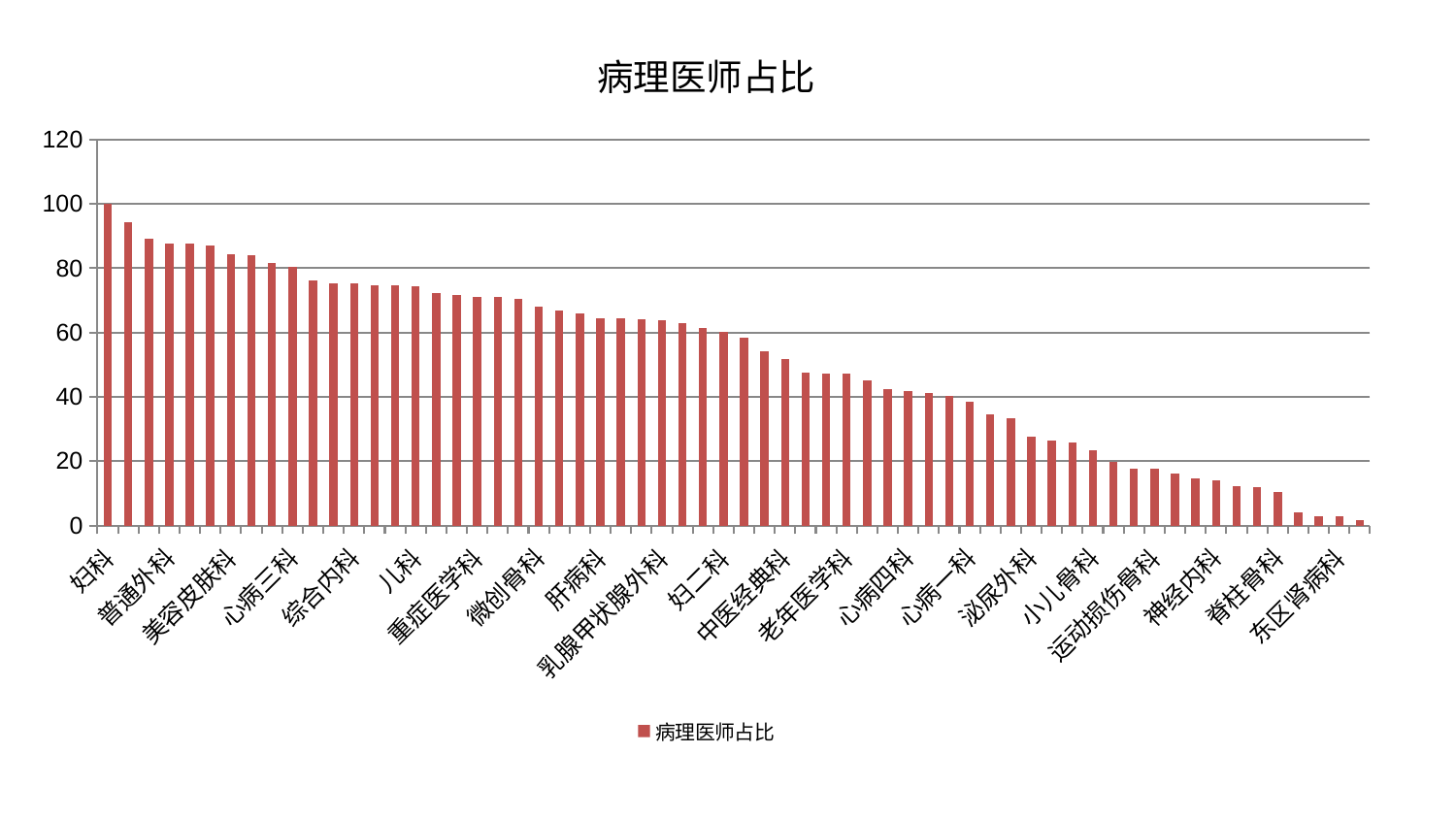

### Chart: 病理医师占比

| Category | 病理医师占比 |
|---|---|
| 妇科 | 100.0 |
| 针灸科 | 94.25356454665345 |
| 消化内科 | 89.0694751901314 |
| 普通外科 | 87.60799991148882 |
| 身心医学科 | 87.53452117570106 |
| 肾病科 | 87.22089165068962 |
| 美容皮肤科 | 84.46983030948063 |
| 眼科 | 83.98392001646306 |
| 胸外科 | 81.70669615293191 |
| 心病三科 | 80.55227988567127 |
| 关节骨科 | 76.21031743941002 |
| 创伤骨科 | 75.21640107684628 |
| 综合内科 | 75.19017839290296 |
| 康复科 | 74.82554714087273 |
| 风湿病科 | 74.78956347749882 |
| 儿科 | 74.29489673866405 |
| 显微骨科 | 72.1923379960235 |
| 脾胃科消化科合并 | 71.81410411032311 |
| 重症医学科 | 71.0742034129546 |
| 医院 | 70.95544490062844 |
| 肝胆外科 | 70.52609333152597 |
| 微创骨科 | 68.0443832747737 |
| 脾胃病科 | 66.91980555632267 |
| 中医外治中心 | 65.83705184921244 |
| 肝病科 | 64.48285465943738 |
| 皮肤科 | 64.34384250459316 |
| 脑病一科 | 64.20767813955264 |
| 乳腺甲状腺外科 | 63.95661860384387 |
| 脑病二科 | 63.066287828061405 |
| 妇科妇二科合并 | 61.43373223742121 |
| 妇二科 | 60.09684499228353 |
| 心病二科 | 58.366832109687806 |
| 东区重症医学科 | 54.244800555767 |
| 中医经典科 | 51.808665648921725 |
| 肾脏内科 | 47.50206787842506 |
| 推拿科 | 47.39656787414025 |
| 老年医学科 | 47.179730840470555 |
| 耳鼻喉科 | 45.05955544114049 |
| 心血管内科 | 42.3499697162137 |
| 心病四科 | 41.9463852265697 |
| 内分泌科 | 41.21810621808638 |
| 口腔科 | 40.1598378458681 |
| 心病一科 | 38.50611290475045 |
| 西区重症医学科 | 34.59659601295322 |
| 男科 | 33.47345873339209 |
| 泌尿外科 | 27.479948818598764 |
| 血液科 | 26.45983929054241 |
| 骨科 | 25.87726182884036 |
| 小儿骨科 | 23.26958265950294 |
| 肛肠科 | 19.85439004430225 |
| 呼吸内科 | 17.68365763173687 |
| 运动损伤骨科 | 17.518317052097785 |
| 治未病中心 | 16.198822422350155 |
| 周围血管科 | 14.623675899207832 |
| 神经内科 | 14.002944261545181 |
| 脑病三科 | 12.16297087078122 |
| 神经外科 | 11.923452326042908 |
| 脊柱骨科 | 10.458248276460559 |
| 产科 | 3.9474754622660813 |
| 小儿推拿科 | 2.8461914185265558 |
| 东区肾病科 | 2.7821223965789788 |
| 肿瘤内科 | 1.8024277056035487 |
6